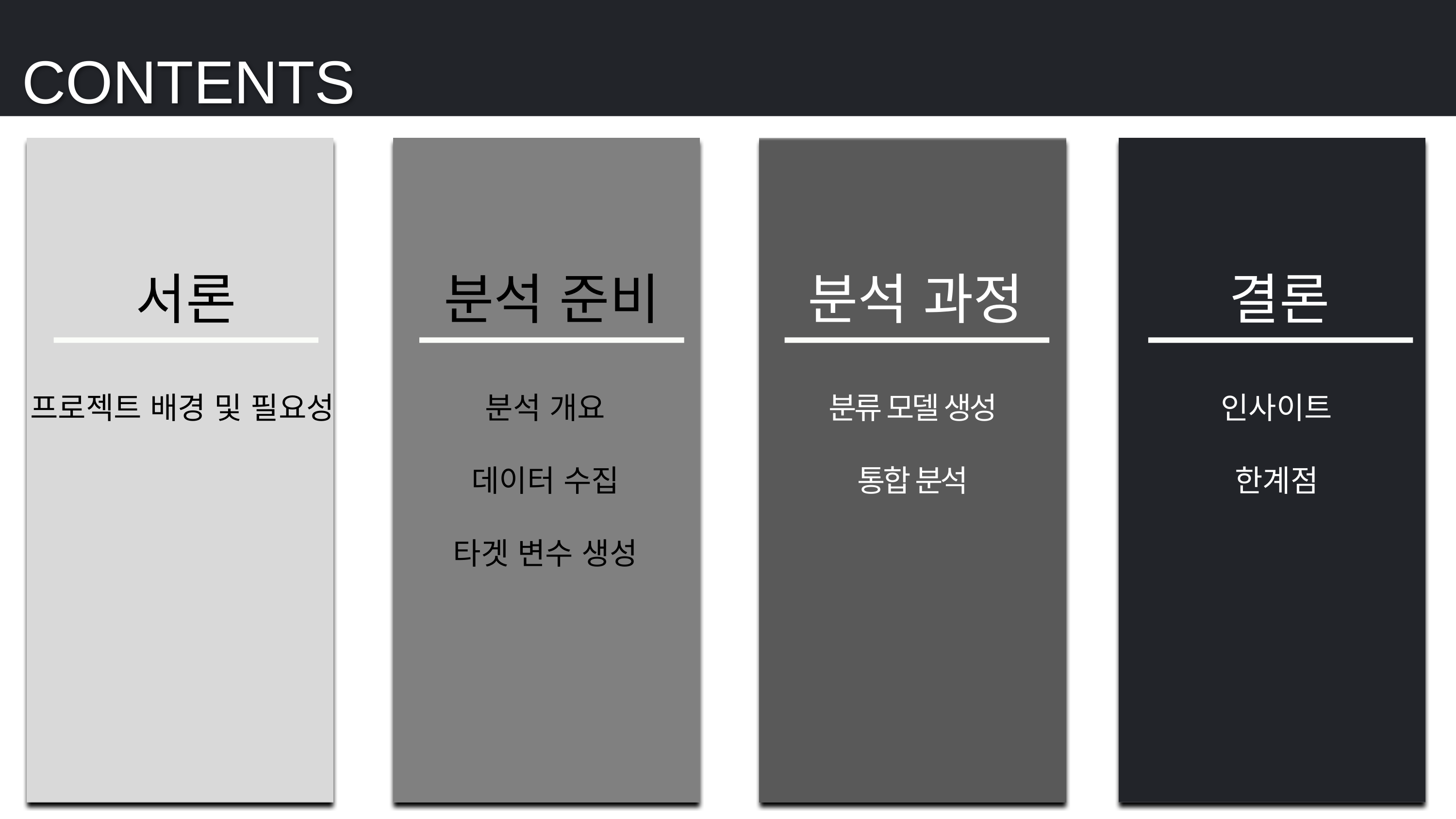

CONTENTS

서론

분석 준비

분석 과정

결론

프로젝트 배경 및 필요성
분석 개요
데이터 수집
타겟 변수 생성
분류 모델 생성
통합 분석
인사이트
한계점